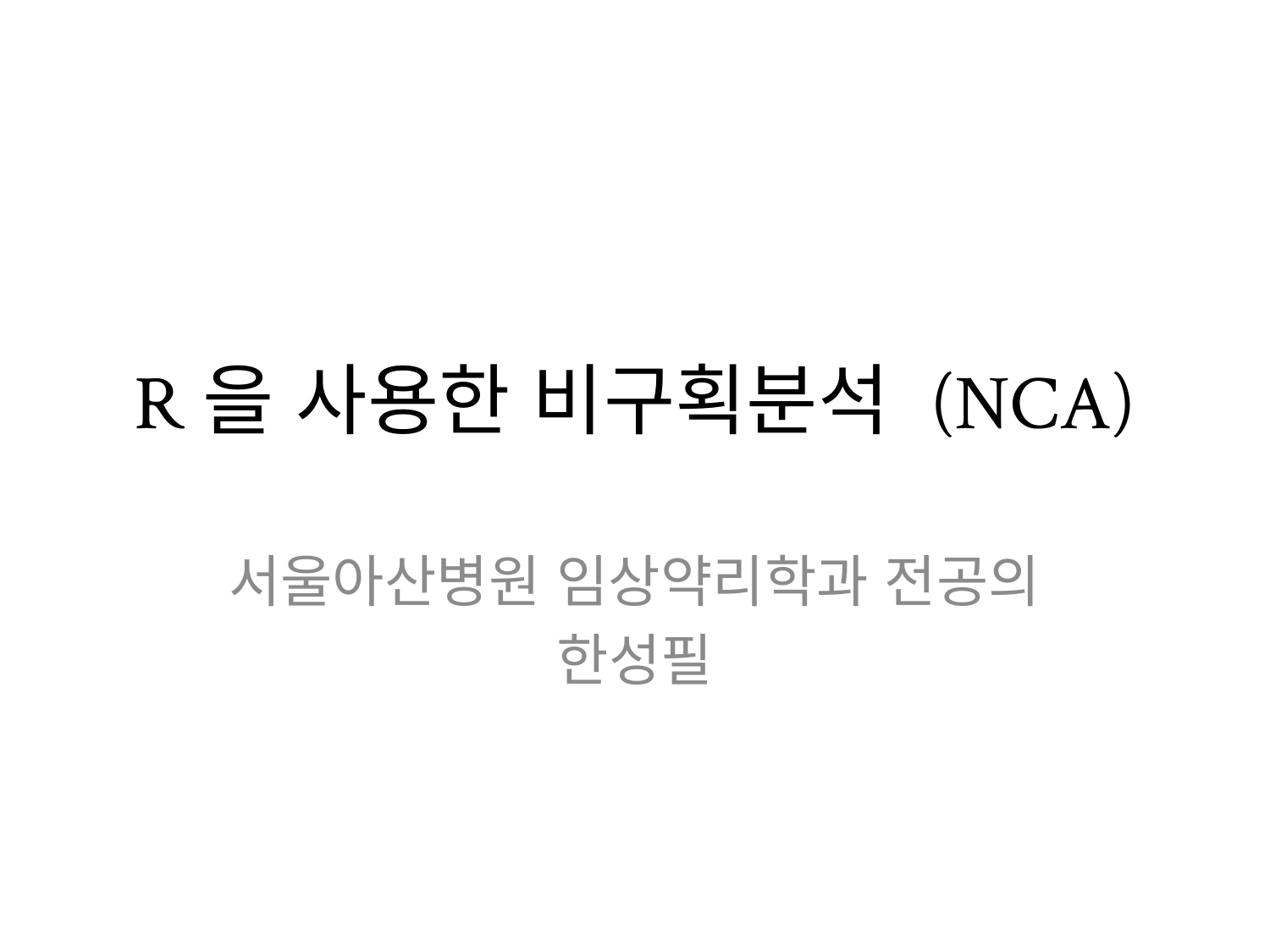

# R을 사용한 비구획분석 (NCA)
서울아산병원 임상약리학과 전공의
한성필